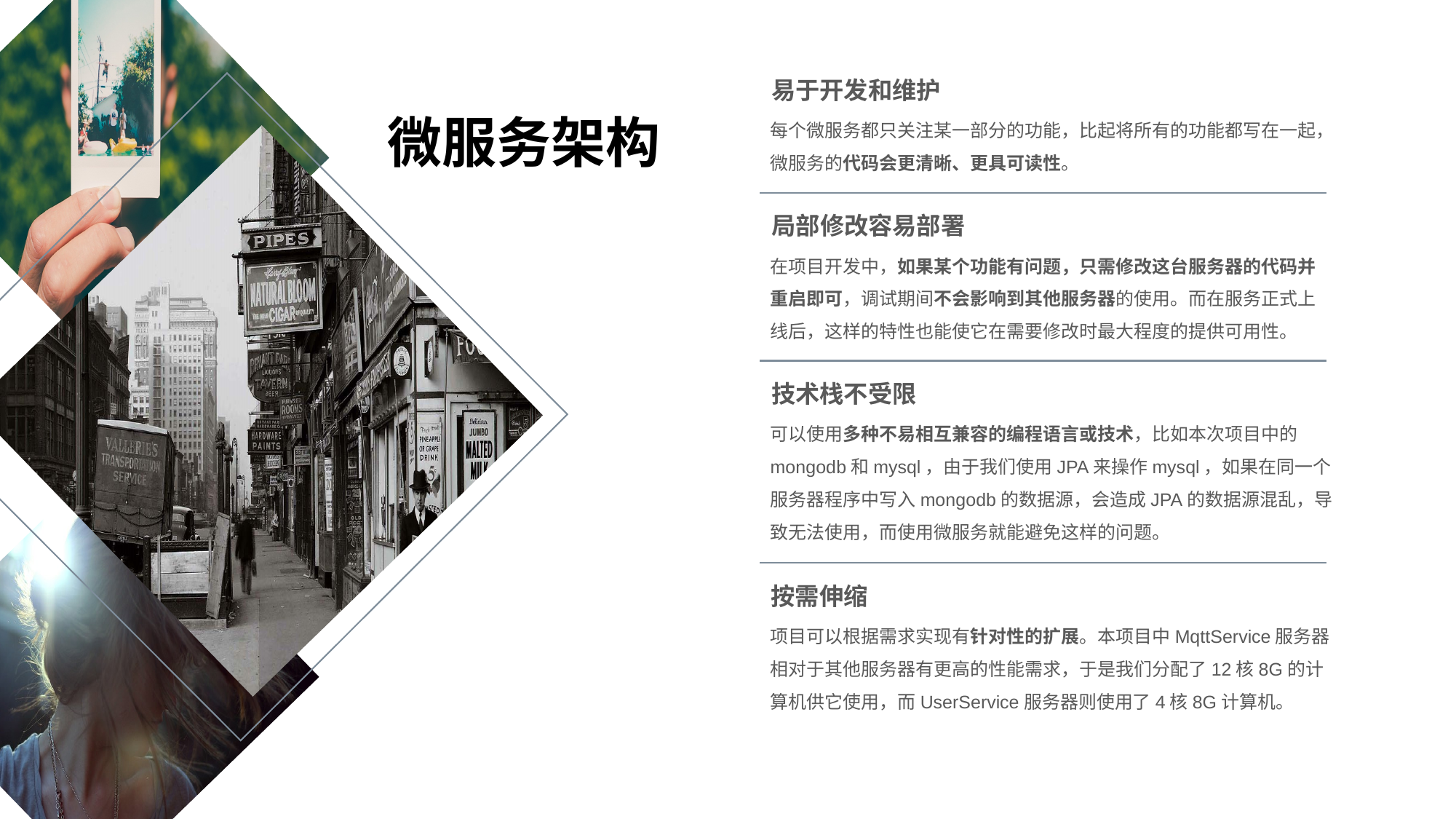

易于开发和维护
每个微服务都只关注某一部分的功能，比起将所有的功能都写在一起，微服务的代码会更清晰、更具可读性。
微服务架构

局部修改容易部署
在项目开发中，如果某个功能有问题，只需修改这台服务器的代码并重启即可，调试期间不会影响到其他服务器的使用。而在服务正式上线后，这样的特性也能使它在需要修改时最大程度的提供可用性。

技术栈不受限
可以使用多种不易相互兼容的编程语言或技术，比如本次项目中的mongodb和mysql，由于我们使用JPA来操作mysql，如果在同一个服务器程序中写入mongodb的数据源，会造成JPA的数据源混乱，导致无法使用，而使用微服务就能避免这样的问题。

按需伸缩
项目可以根据需求实现有针对性的扩展。本项目中MqttService服务器相对于其他服务器有更高的性能需求，于是我们分配了12核8G的计算机供它使用，而UserService服务器则使用了4核8G计算机。